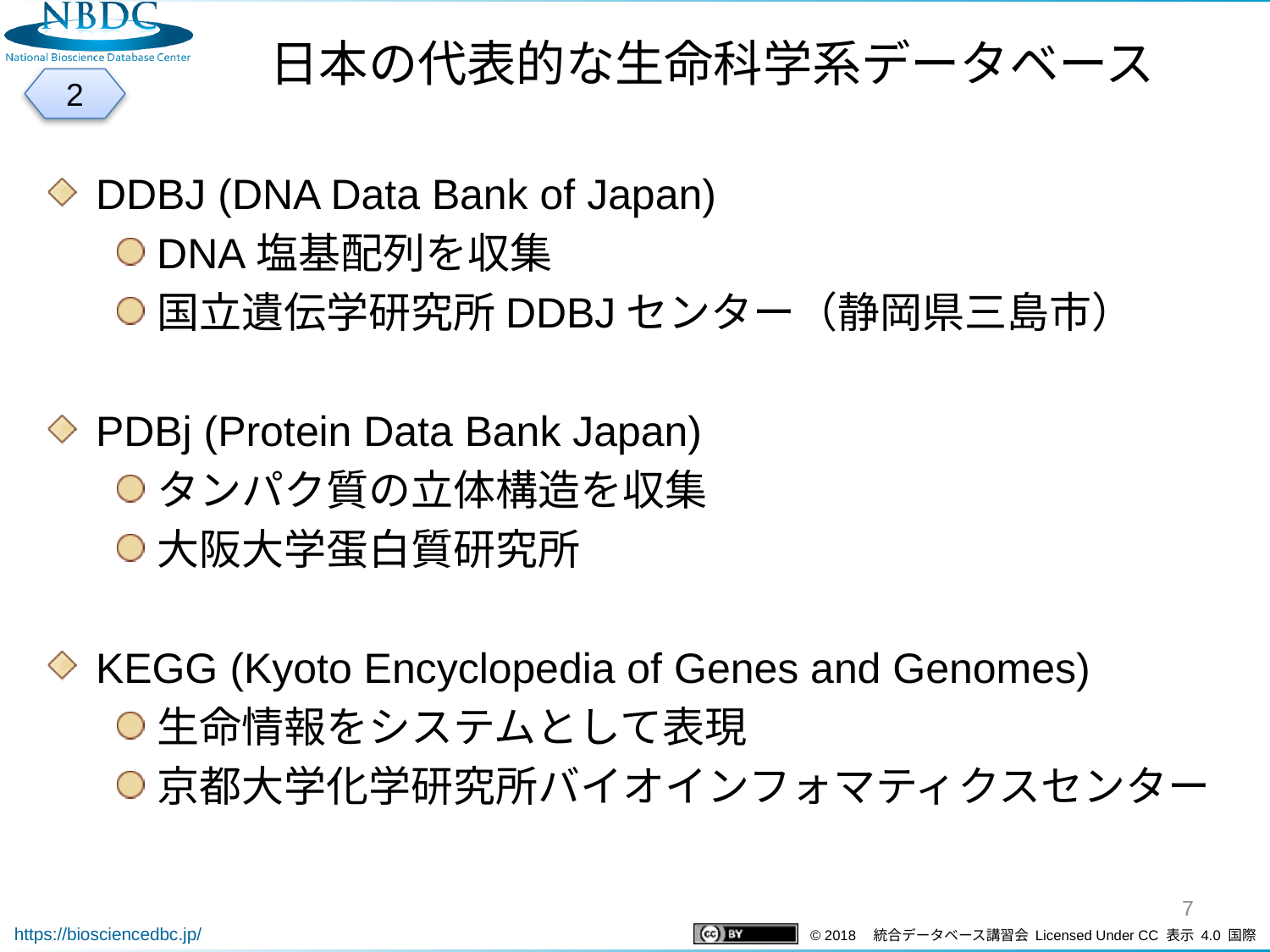

日本の代表的な生命科学系データベース
2
DDBJ (DNA Data Bank of Japan)
DNA塩基配列を収集
国立遺伝学研究所DDBJセンター（静岡県三島市）

PDBj (Protein Data Bank Japan)
タンパク質の立体構造を収集
大阪大学蛋白質研究所

KEGG (Kyoto Encyclopedia of Genes and Genomes)
生命情報をシステムとして表現
京都大学化学研究所バイオインフォマティクスセンター
7